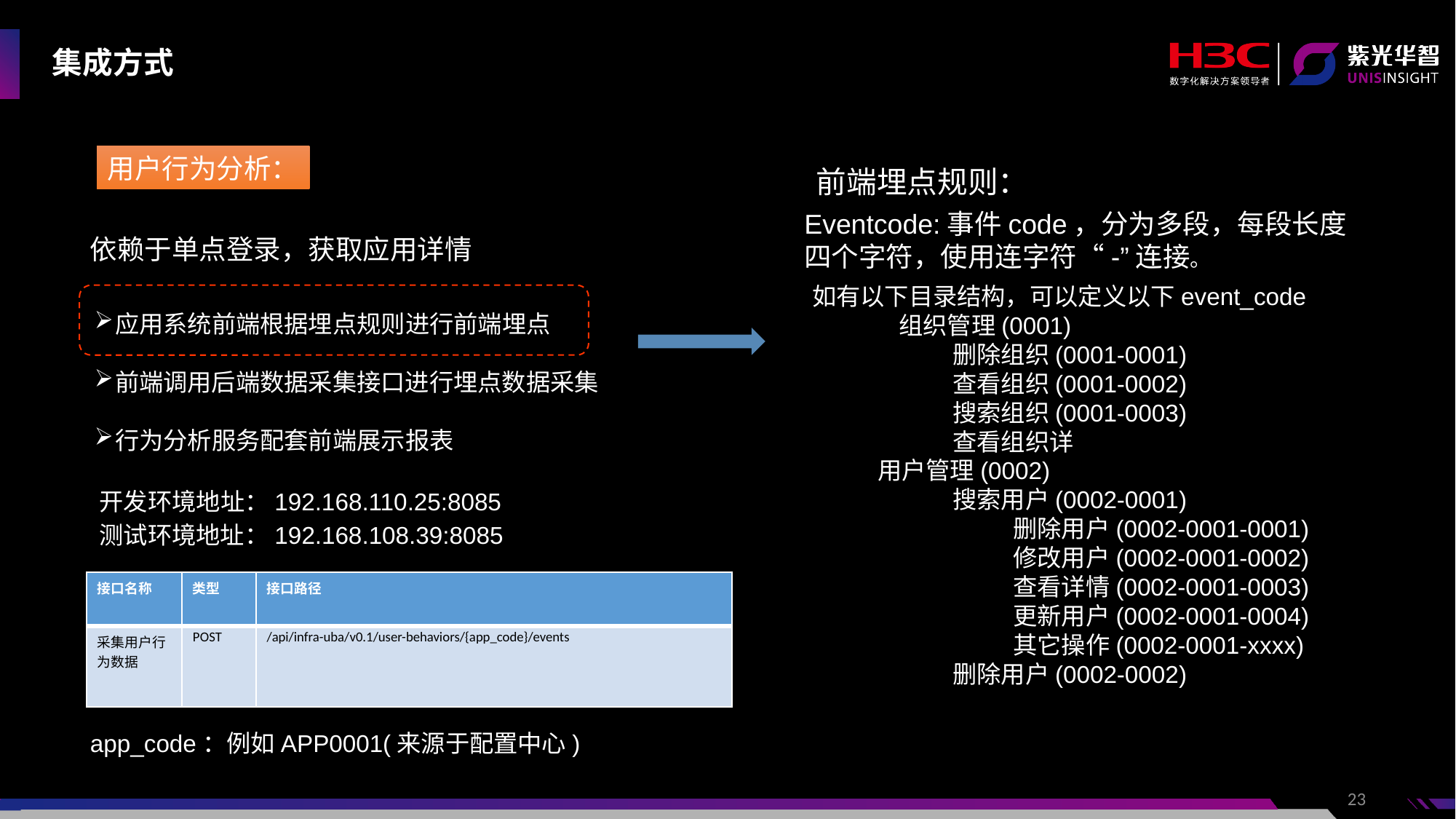

# 集成方式

用户行为分析：
前端埋点规则：
Eventcode:事件code，分为多段，每段长度
四个字符，使用连字符“-”连接。
依赖于单点登录，获取应用详情
应用系统前端根据埋点规则进行前端埋点
前端调用后端数据采集接口进行埋点数据采集
行为分析服务配套前端展示报表
如有以下目录结构，可以定义以下event_code
            组织管理(0001)
                    删除组织(0001-0001)
                    查看组织(0001-0002)
                    搜索组织(0001-0003)
                    查看组织详
            用户管理(0002)
                    搜索用户(0002-0001)
                             删除用户(0002-0001-0001)
                             修改用户(0002-0001-0002)
                             查看详情(0002-0001-0003)
                             更新用户(0002-0001-0004)
                             其它操作(0002-0001-xxxx)
                    删除用户(0002-0002)

开发环境地址：192.168.110.25:8085
测试环境地址：192.168.108.39:8085
| 接口名称 | 类型 | 接口路径 |
| --- | --- | --- |
| 采集用户行为数据 | POST | /api/infra-uba/v0.1/user-behaviors/{app\_code}/events |
app_code：例如APP0001(来源于配置中心)